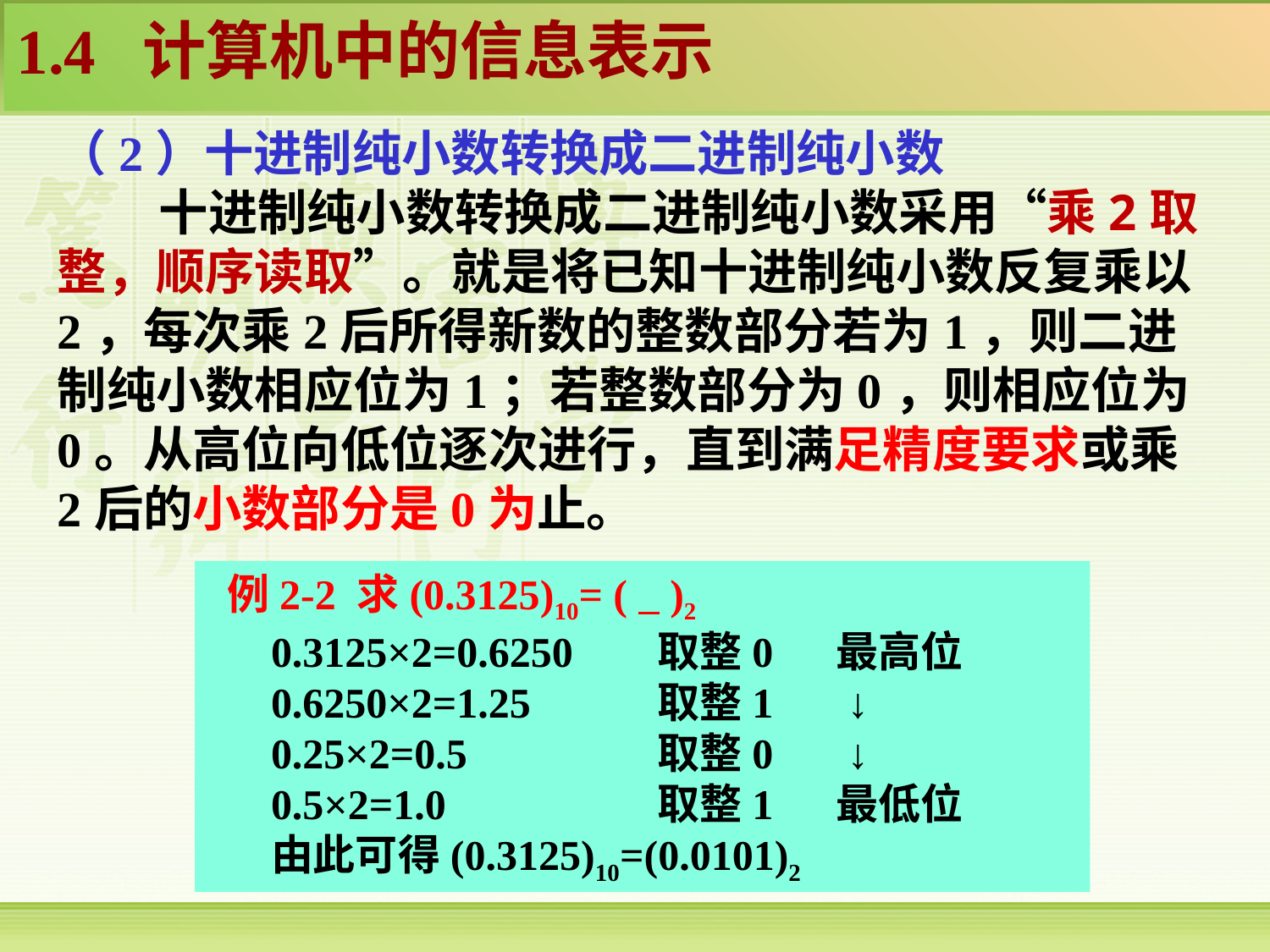

1.4  计算机中的信息表示
（2）十进制纯小数转换成二进制纯小数
        十进制纯小数转换成二进制纯小数采用“乘2取整，顺序读取”。就是将已知十进制纯小数反复乘以2，每次乘2后所得新数的整数部分若为1，则二进制纯小数相应位为1；若整数部分为0，则相应位为0。从高位向低位逐次进行，直到满足精度要求或乘2后的小数部分是0为止。
 例2-2 求(0.3125)10= (    )2
0.3125×2=0.6250       取整0     最高位
0.6250×2=1.25           取整1       ↓
0.25×2=0.5                 取整0       ↓
0.5×2=1.0                   取整1     最低位
由此可得(0.3125)10=(0.0101)2

57